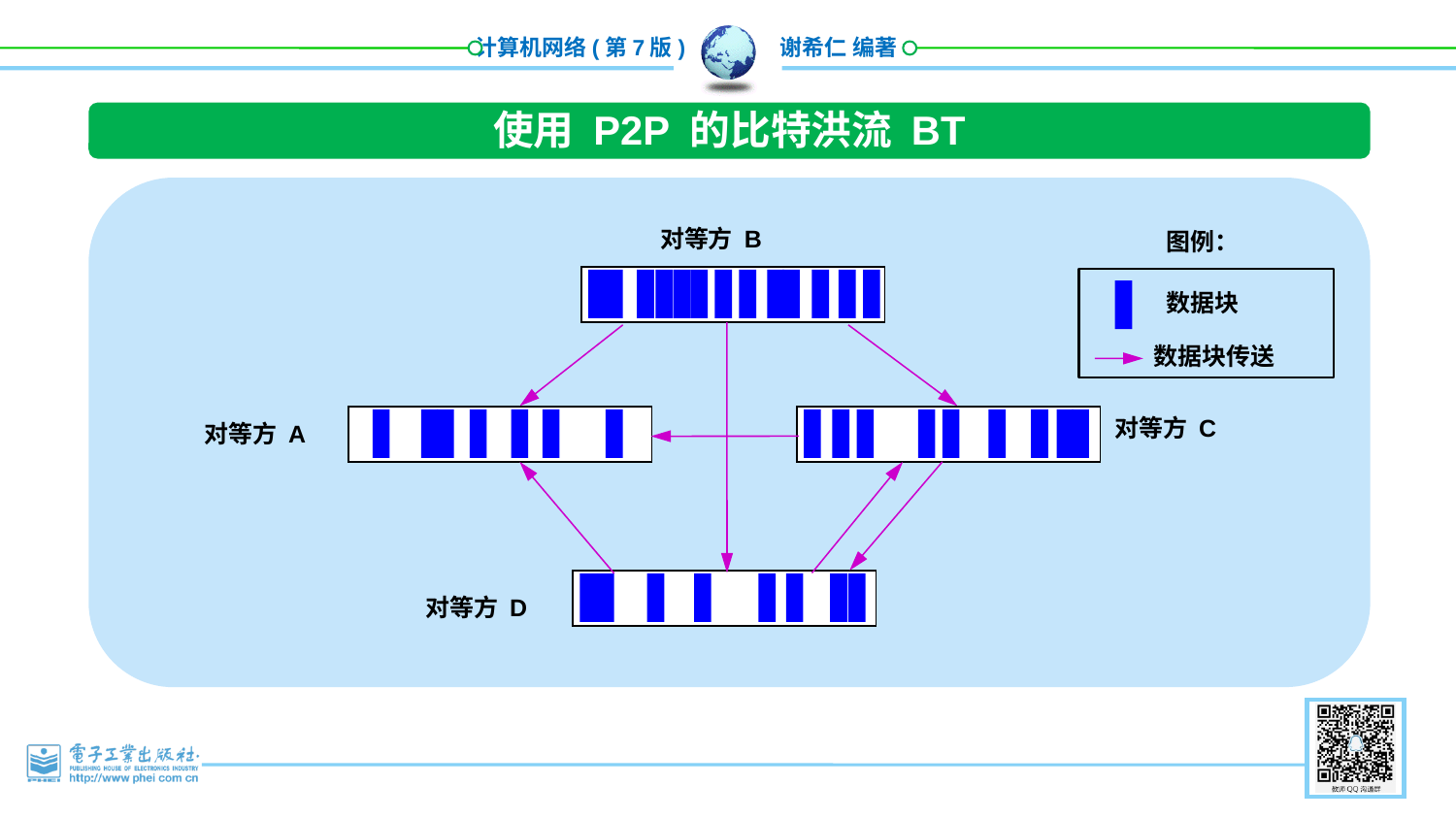

使用 P2P 的比特洪流 BT

对等方 B
图例：

数据块

数据块传送

对等方 C

对等方 A

对等方 D